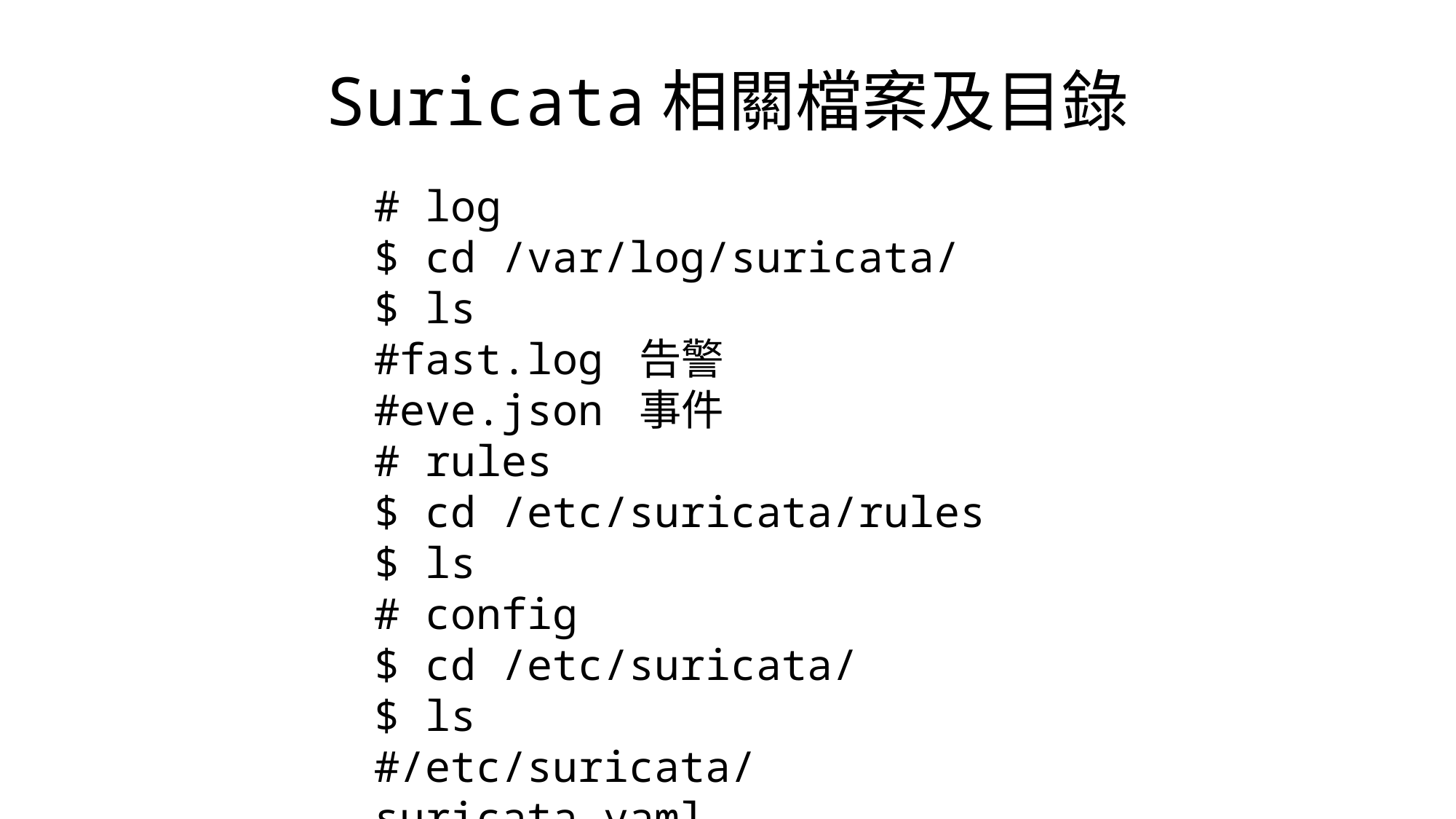

Suricata相關檔案及目錄
# log
$ cd /var/log/suricata/
$ ls
#fast.log 告警
#eve.json 事件
# rules
$ cd /etc/suricata/rules
$ ls
# config
$ cd /etc/suricata/
$ ls
#/etc/suricata/suricata.yaml